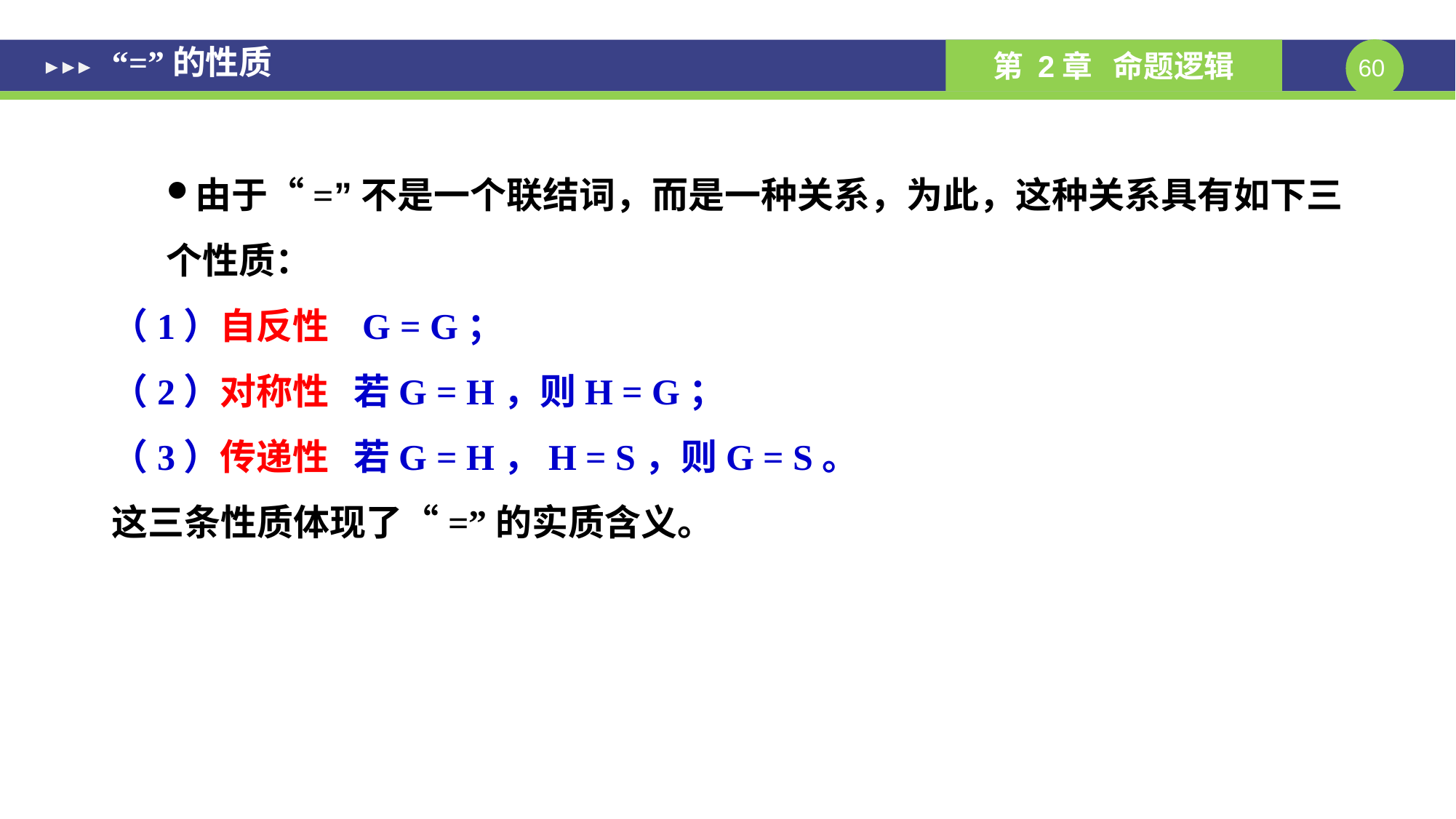

# “=”的性质
由于“=”不是一个联结词，而是一种关系，为此，这种关系具有如下三个性质：
（1）自反性   G = G；
（2）对称性   若G = H，则H = G；
（3）传递性   若G = H，H = S，则G = S。
这三条性质体现了“=”的实质含义。